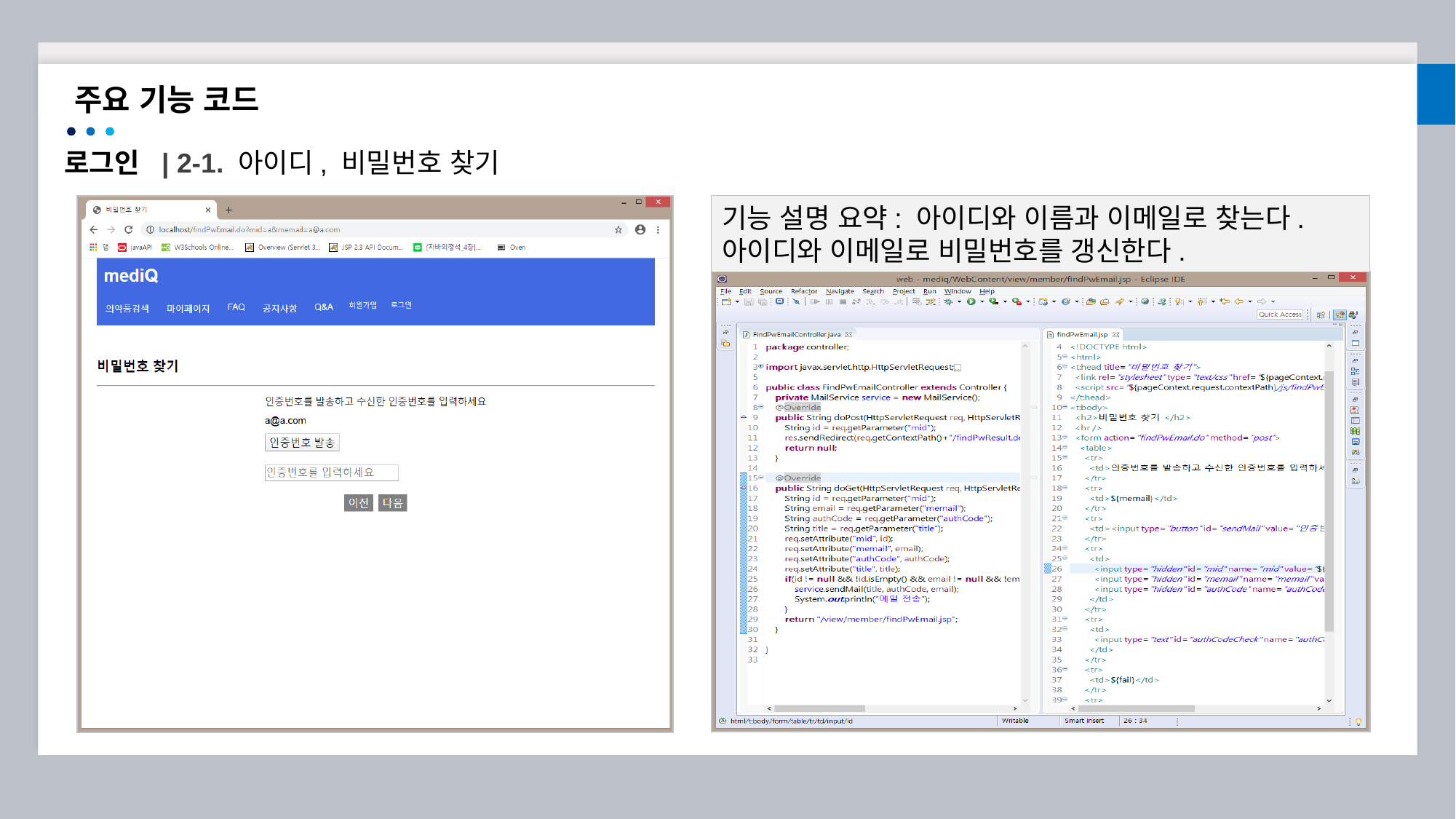

주요 기능 코드

로그인  | 2-1. 아이디, 비밀번호 찾기
기능 설명 요약: 아이디와 이름과 이메일로 찾는다.
아이디와 이메일로 비밀번호를 갱신한다.